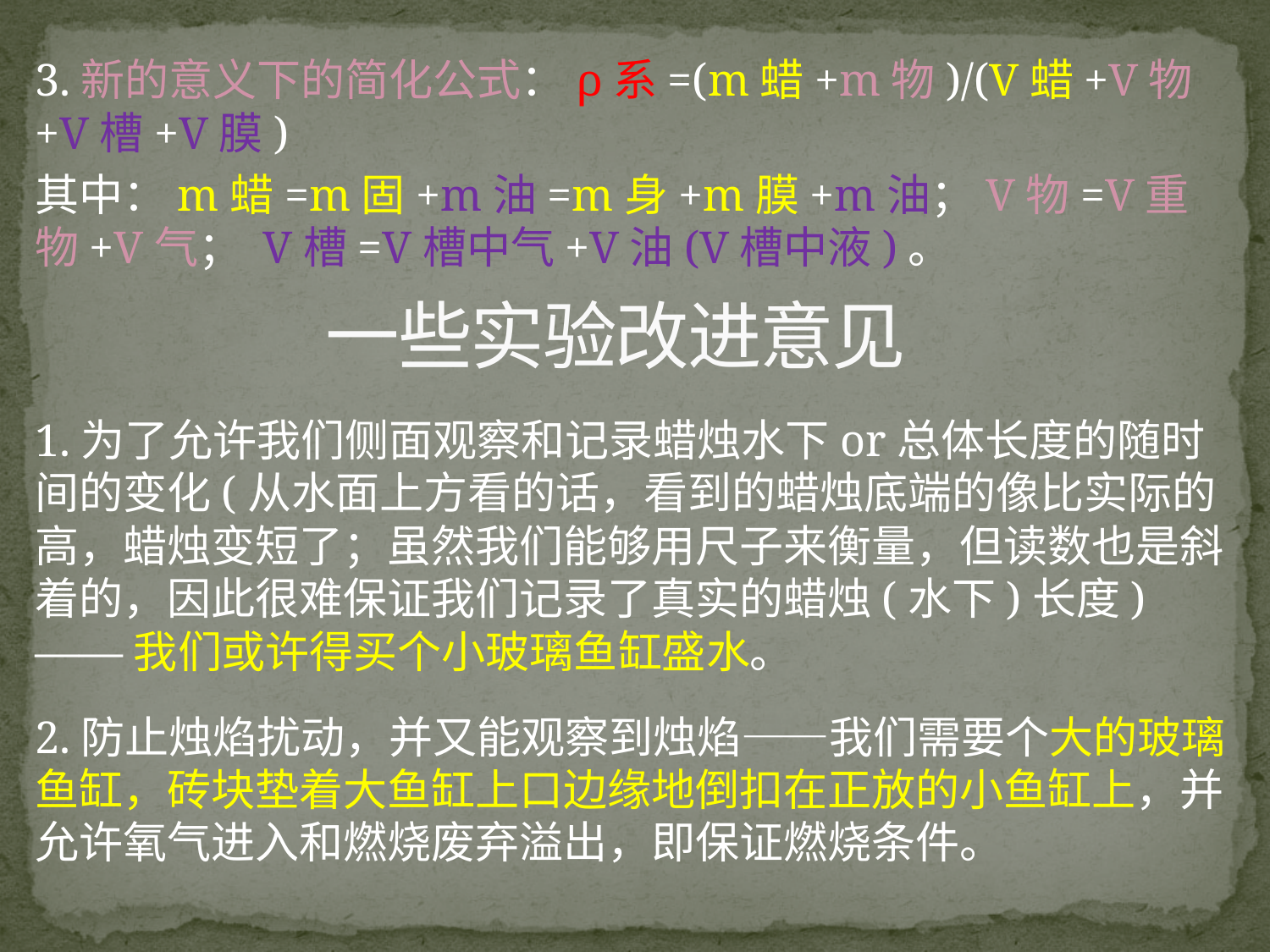

3.新的意义下的简化公式：ρ系=(m蜡+m物)/(V蜡+V物+V槽+V膜)
其中：m蜡=m固+m油=m身+m膜+m油；V物=V重物+V气； V槽=V槽中气+V油(V槽中液)。
# 一些实验改进意见
1.为了允许我们侧面观察和记录蜡烛水下or总体长度的随时间的变化(从水面上方看的话，看到的蜡烛底端的像比实际的高，蜡烛变短了；虽然我们能够用尺子来衡量，但读数也是斜着的，因此很难保证我们记录了真实的蜡烛(水下)长度)——我们或许得买个小玻璃鱼缸盛水。
2.防止烛焰扰动，并又能观察到烛焰——我们需要个大的玻璃鱼缸，砖块垫着大鱼缸上口边缘地倒扣在正放的小鱼缸上，并允许氧气进入和燃烧废弃溢出，即保证燃烧条件。